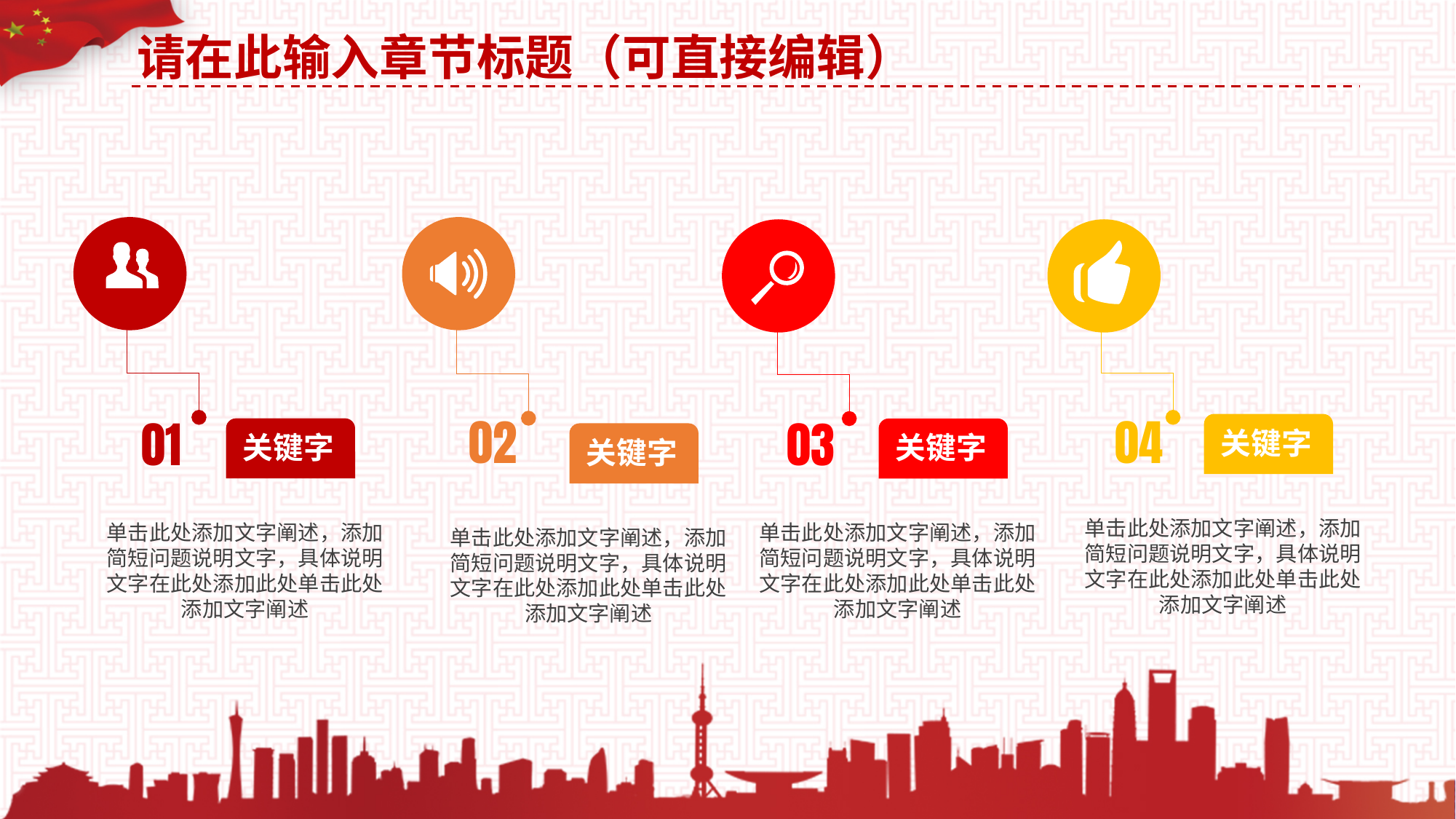

01

02

03

04

关键字

关键字

关键字

关键字
单击此处添加文字阐述，添加简短问题说明文字，具体说明文字在此处添加此处单击此处添加文字阐述
单击此处添加文字阐述，添加简短问题说明文字，具体说明文字在此处添加此处单击此处添加文字阐述
单击此处添加文字阐述，添加简短问题说明文字，具体说明文字在此处添加此处单击此处添加文字阐述
单击此处添加文字阐述，添加简短问题说明文字，具体说明文字在此处添加此处单击此处添加文字阐述